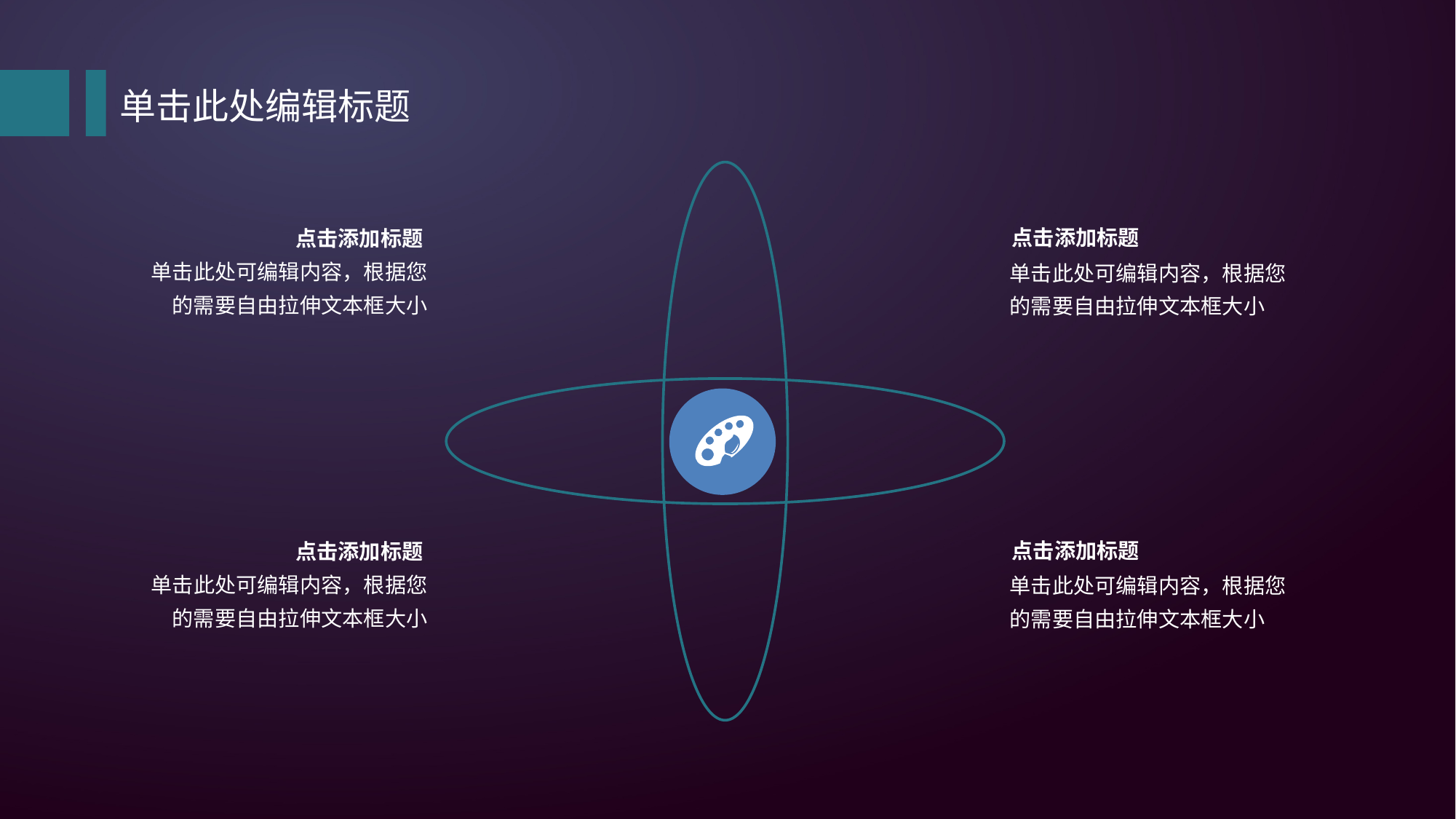

单击此处编辑标题

点击添加标题
点击添加标题
单击此处可编辑内容，根据您的需要自由拉伸文本框大小
单击此处可编辑内容，根据您的需要自由拉伸文本框大小

点击添加标题
点击添加标题
单击此处可编辑内容，根据您的需要自由拉伸文本框大小
单击此处可编辑内容，根据您的需要自由拉伸文本框大小